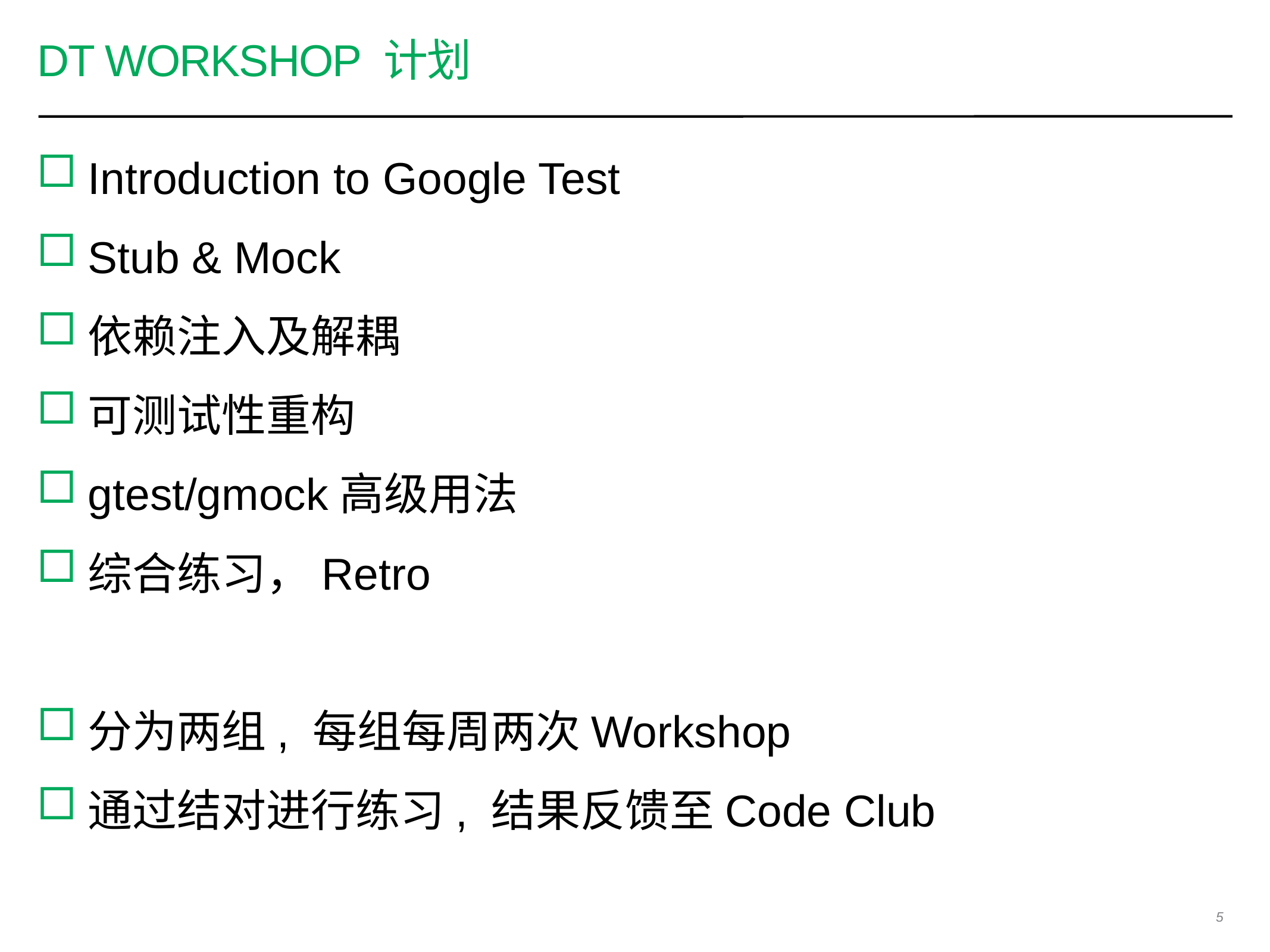

# DT Workshop 计划
Introduction to Google Test
Stub & Mock
依赖注入及解耦
可测试性重构
gtest/gmock高级用法
综合练习，Retro

分为两组, 每组每周两次Workshop
通过结对进行练习, 结果反馈至Code Club
5